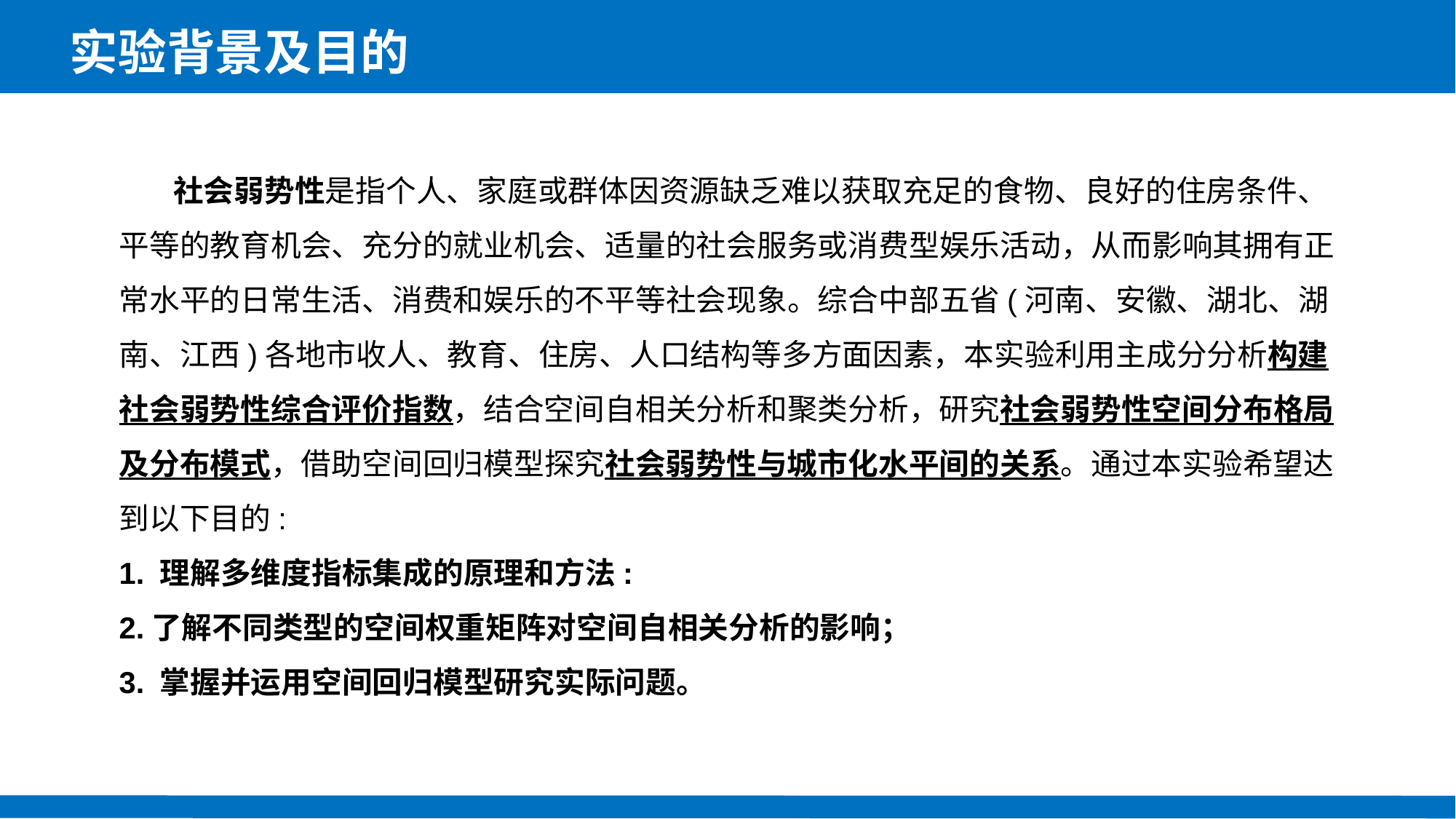

# 实验背景及目的
       社会弱势性是指个人、家庭或群体因资源缺乏难以获取充足的食物、良好的住房条件、平等的教育机会、充分的就业机会、适量的社会服务或消费型娱乐活动，从而影响其拥有正常水平的日常生活、消费和娱乐的不平等社会现象。综合中部五省(河南、安徽、湖北、湖南、江西)各地市收人、教育、住房、人口结构等多方面因素，本实验利用主成分分析构建社会弱势性综合评价指数，结合空间自相关分析和聚类分析，研究社会弱势性空间分布格局及分布模式，借助空间回归模型探究社会弱势性与城市化水平间的关系。通过本实验希望达到以下目的:
1. 理解多维度指标集成的原理和方法:
2.了解不同类型的空间权重矩阵对空间自相关分析的影响；
3. 掌握并运用空间回归模型研究实际问题。
3